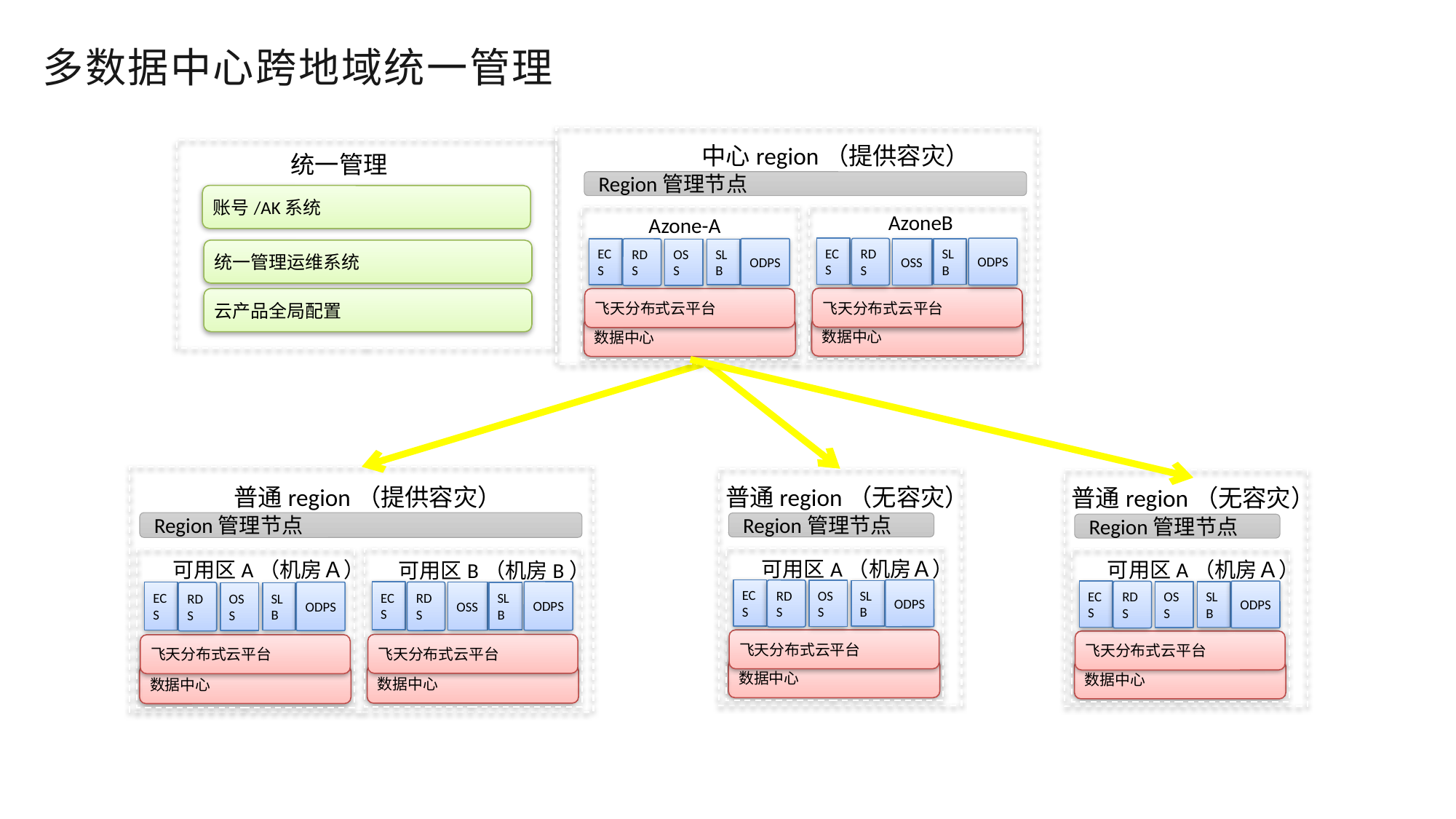

多数据中心跨地域统一管理

中心region（提供容灾）

统一管理
 Region管理节点
账号/AK系统
AzoneB

ECS
ODPS
RDS
OSS
SLB
飞天分布式云平台
数据中心

Azone-A
ECS
ODPS
RDS
OSS
SLB
飞天分布式云平台
数据中心
统一管理运维系统
云产品全局配置

普通region（提供容灾）
 Region管理节点

可用区B（机房B）
ECS
ODPS
RDS
OSS
SLB
飞天分布式云平台
数据中心

可用区A（机房Ａ）
ECS
ODPS
RDS
OSS
SLB
飞天分布式云平台
数据中心

普通region（无容灾）
普通region（无容灾）
 Region管理节点
 Region管理节点

可用区A（机房Ａ）
ECS
ODPS
RDS
OSS
SLB
飞天分布式云平台
数据中心

可用区A（机房Ａ）
ECS
ODPS
RDS
OSS
SLB
飞天分布式云平台
数据中心